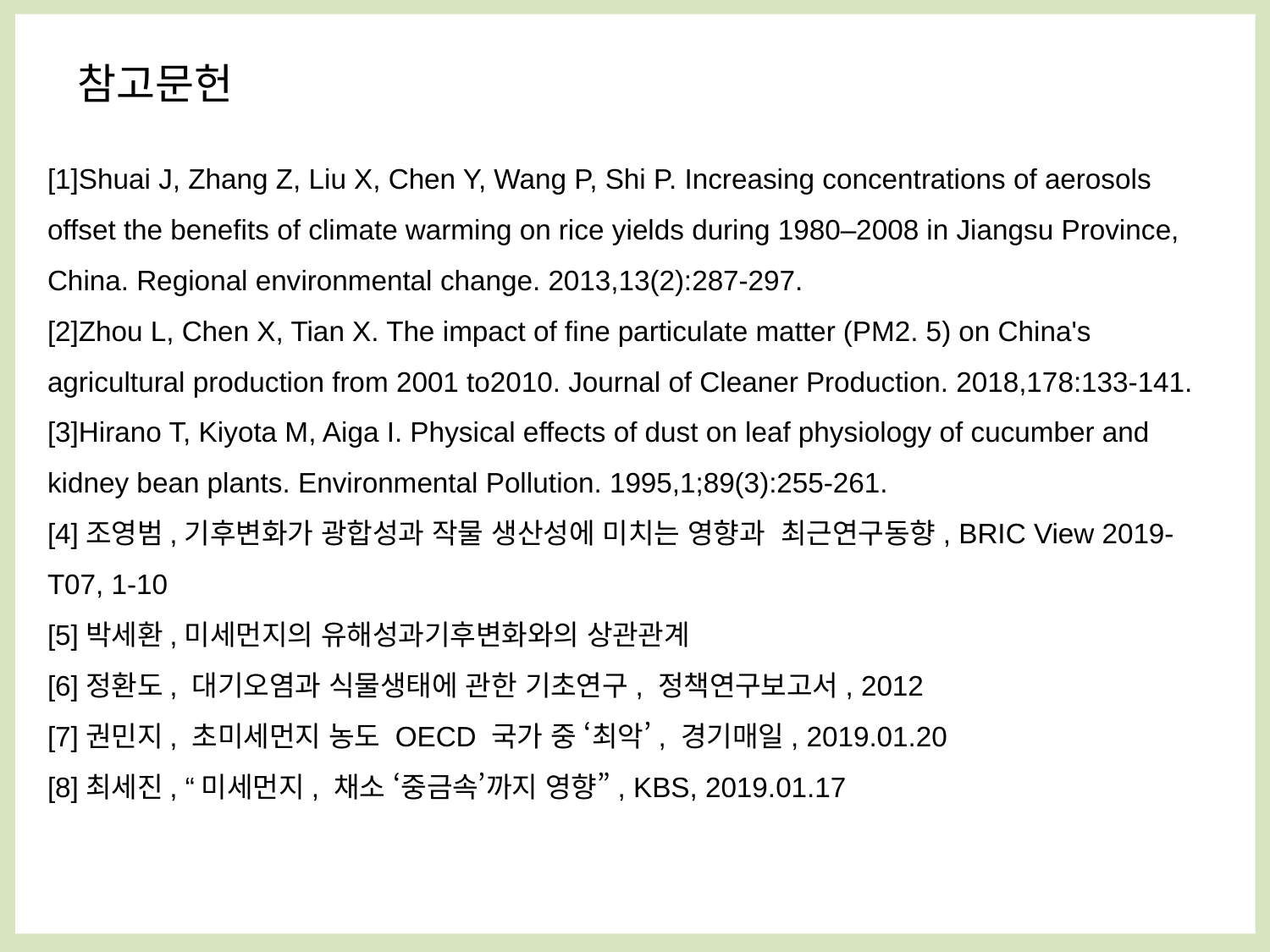

참고문헌
[1]Shuai J, Zhang Z, Liu X, Chen Y, Wang P, Shi P. Increasing concentrations of aerosols offset the benefits of climate warming on rice yields during 1980–2008 in Jiangsu Province, China. Regional environmental change. 2013,13(2):287-297.
[2]Zhou L, Chen X, Tian X. The impact of fine particulate matter (PM2. 5) on China's agricultural production from 2001 to2010. Journal of Cleaner Production. 2018,178:133-141.
[3]Hirano T, Kiyota M, Aiga I. Physical effects of dust on leaf physiology of cucumber and kidney bean plants. Environmental Pollution. 1995,1;89(3):255-261.
[4]조영범,기후변화가 광합성과 작물 생산성에 미치는 영향과  최근연구동향, BRIC View 2019-T07, 1-10
[5]박세환,미세먼지의 유해성과기후변화와의 상관관계
[6]정환도, 대기오염과 식물생태에 관한 기초연구, 정책연구보고서, 2012
[7]권민지, 초미세먼지 농도 OECD 국가 중 ‘최악’, 경기매일, 2019.01.20
[8]최세진, “미세먼지, 채소 ‘중금속’까지 영향”, KBS, 2019.01.17